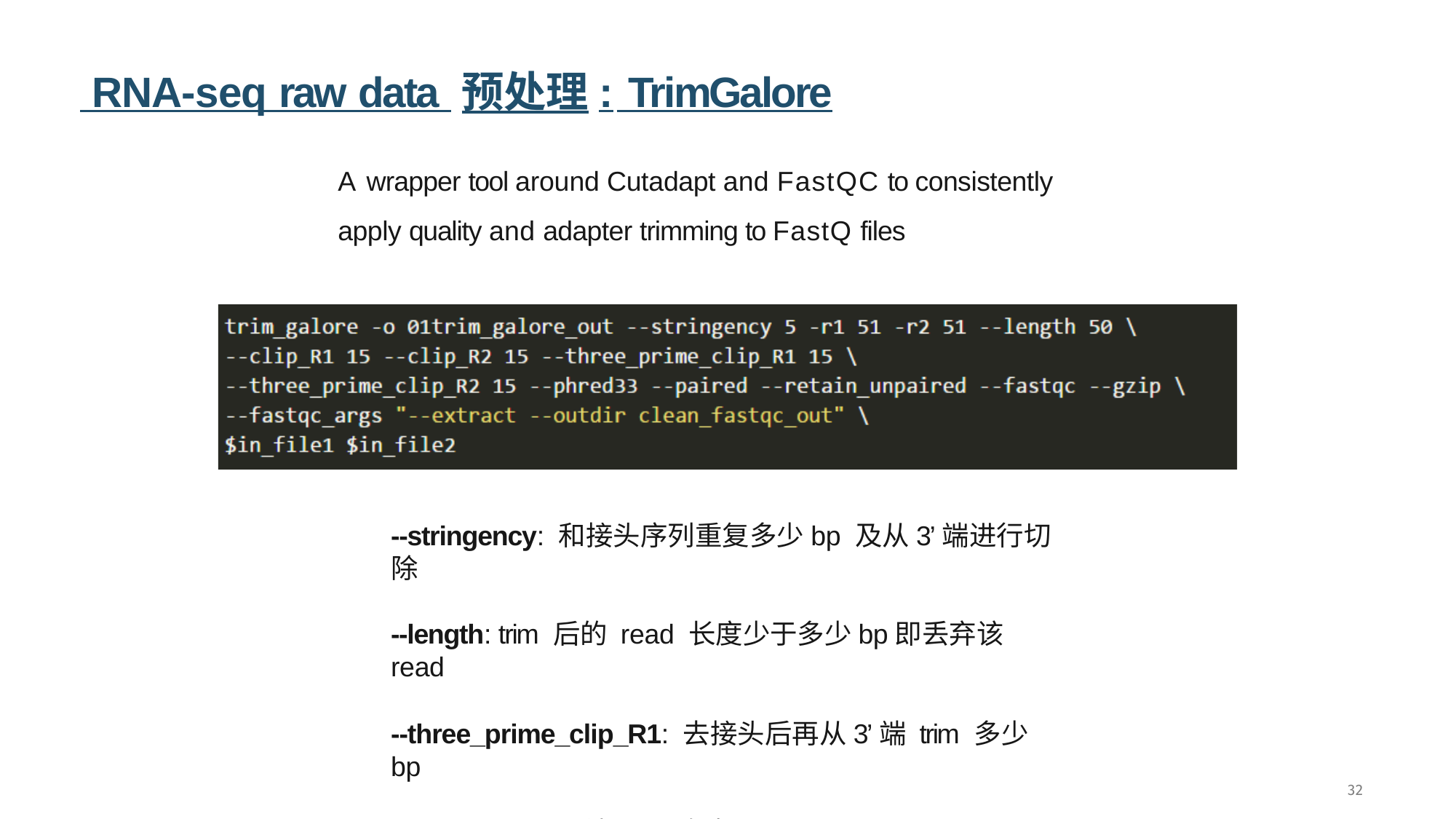

# RNA-seq raw data 预处理: TrimGalore
A wrapper tool around Cutadapt and FastQC to consistently
apply quality and adapter trimming to FastQ files

--stringency: 和接头序列重复多少bp 及从3’端进行切除
--length: trim 后的 read 长度少于多少bp即丢弃该 read

--three_prime_clip_R1: 去接头后再从3’端 trim 多少 bp
--clip_R1: 从5’端 trim 多少 bp
32